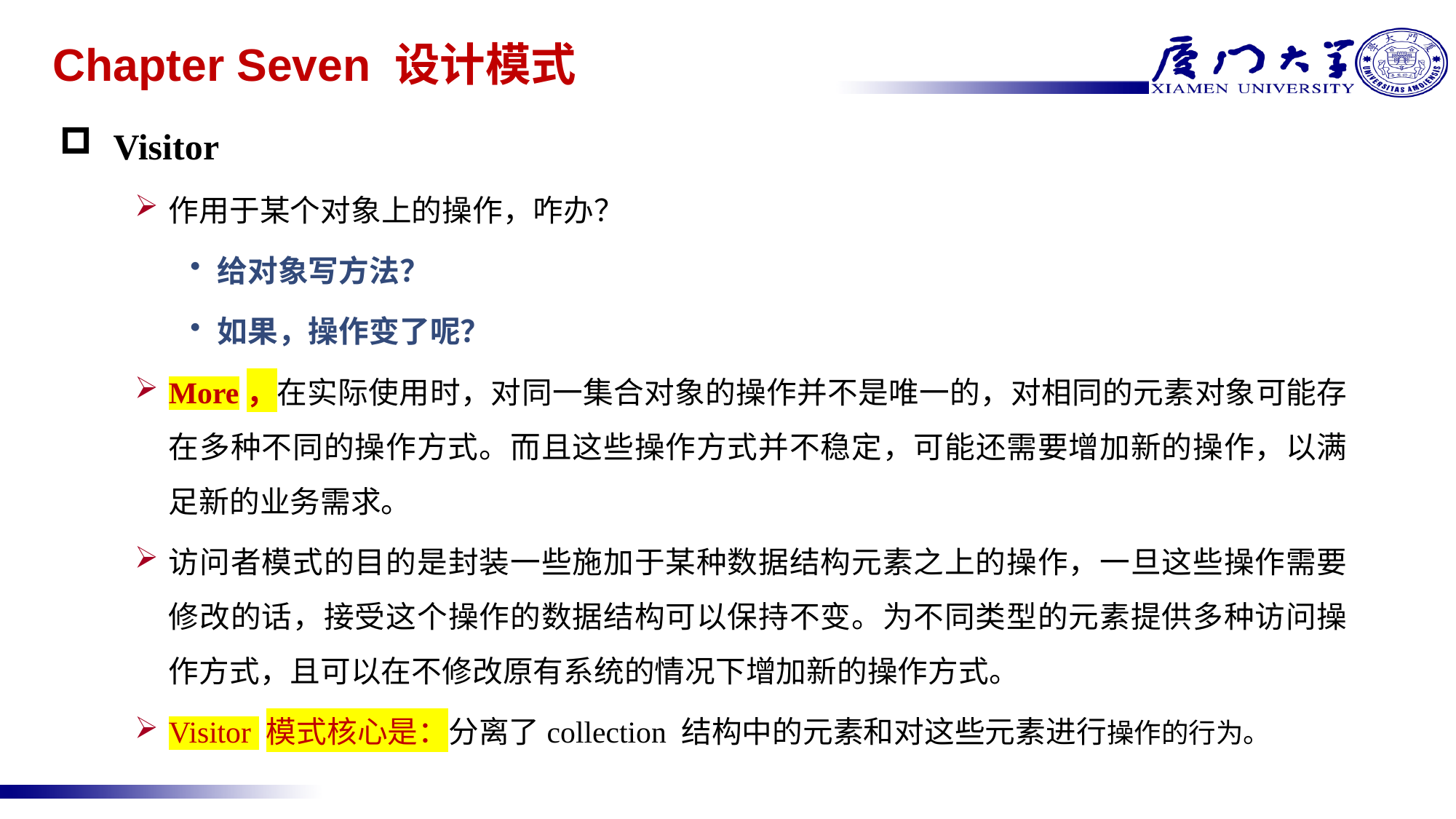

# Chapter Seven 设计模式
Visitor
作用于某个对象上的操作，咋办？
给对象写方法？
如果，操作变了呢？
More，在实际使用时，对同一集合对象的操作并不是唯一的，对相同的元素对象可能存在多种不同的操作方式。而且这些操作方式并不稳定，可能还需要增加新的操作，以满足新的业务需求。
访问者模式的目的是封装一些施加于某种数据结构元素之上的操作，一旦这些操作需要修改的话，接受这个操作的数据结构可以保持不变。为不同类型的元素提供多种访问操作方式，且可以在不修改原有系统的情况下增加新的操作方式。
Visitor 模式核心是：分离了collection 结构中的元素和对这些元素进行操作的行为。